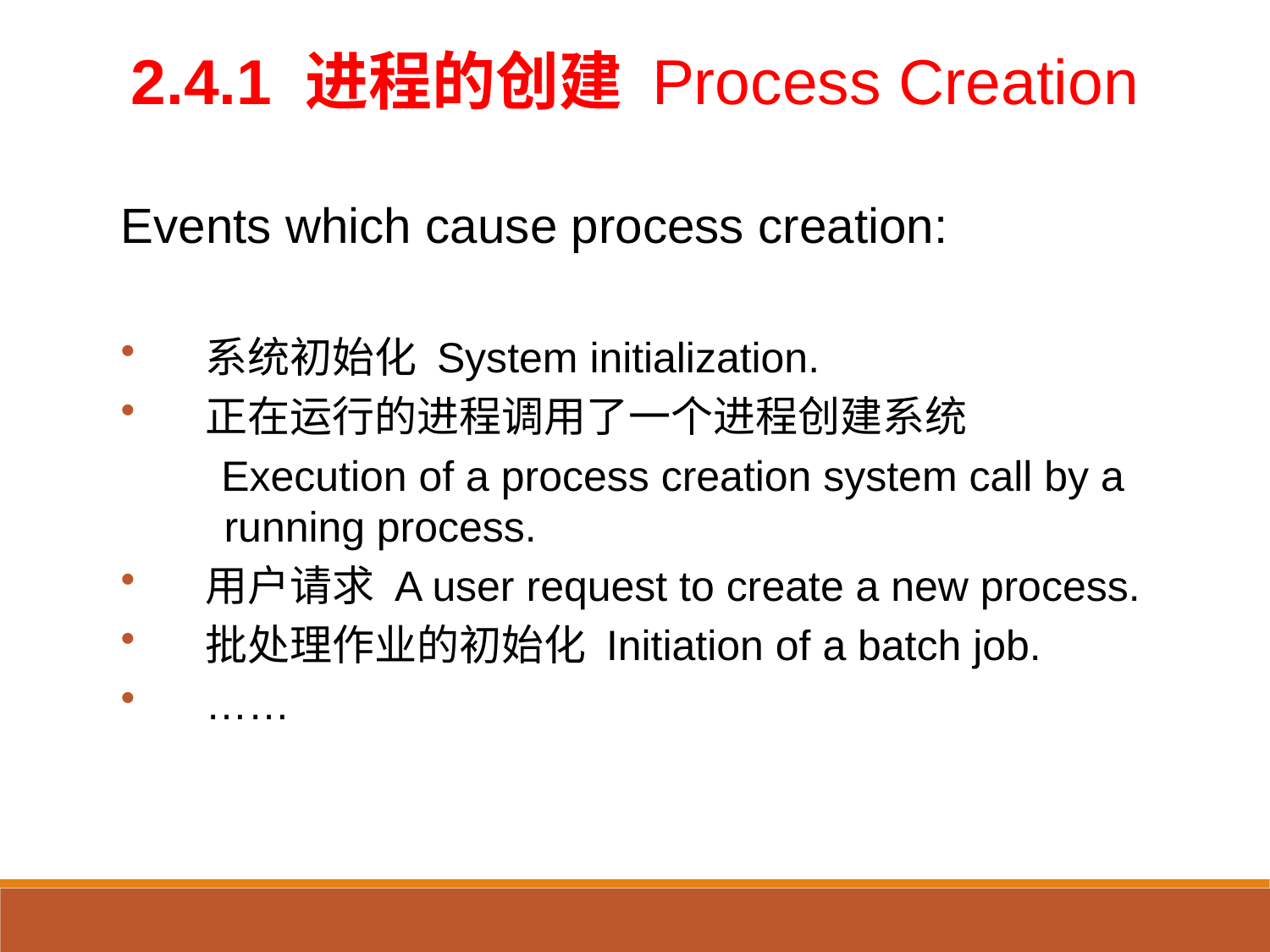

2.4.1 进程的创建 Process Creation
Events which cause process creation:

系统初始化 System initialization.
正在运行的进程调用了一个进程创建系统
Execution of a process creation system call by a running process.
用户请求 A user request to create a new process.
批处理作业的初始化 Initiation of a batch job.
……